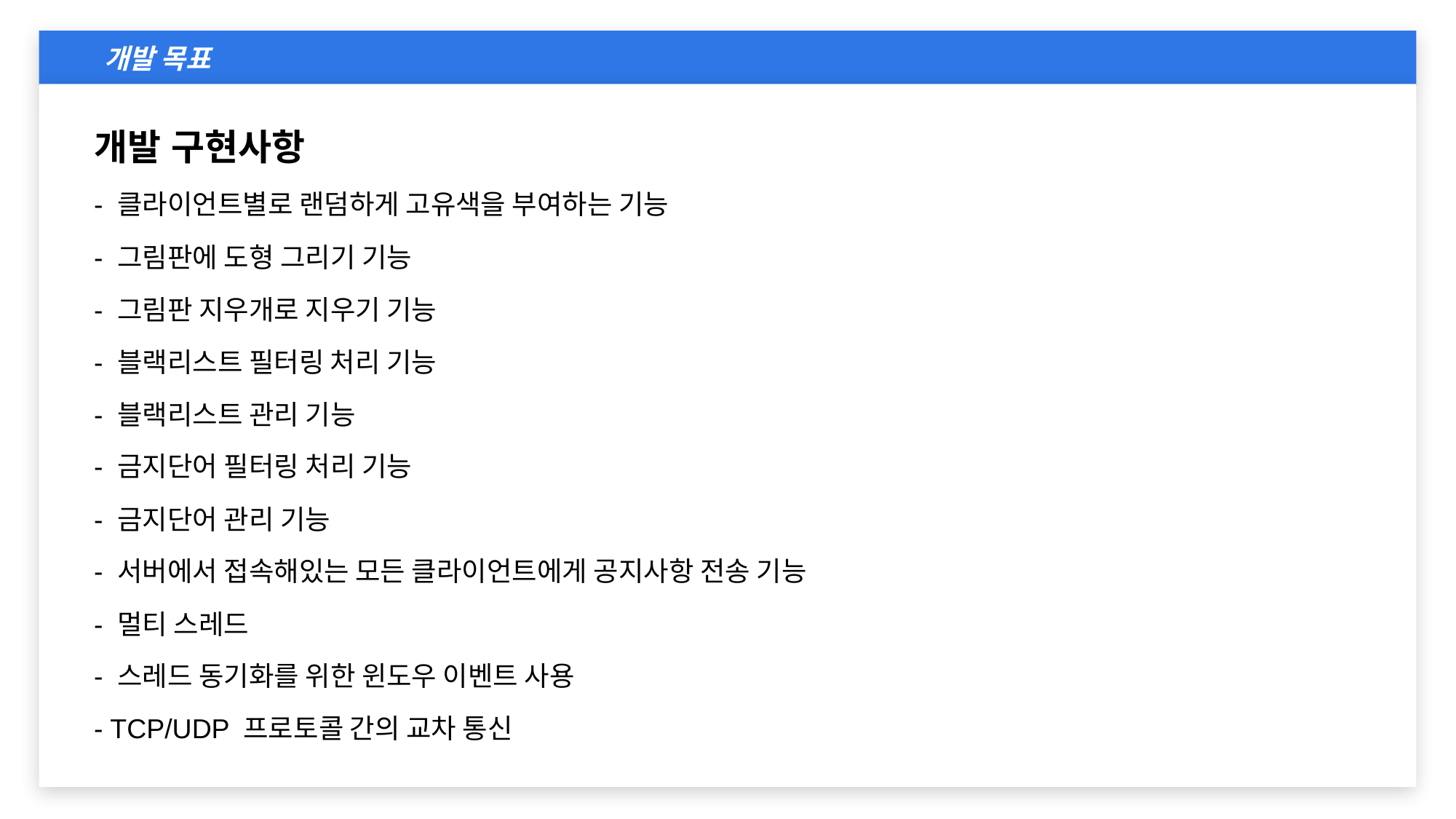

개발 목표

개발 구현사항
- 클라이언트별로 랜덤하게 고유색을 부여하는 기능
- 그림판에 도형 그리기 기능
- 그림판 지우개로 지우기 기능
- 블랙리스트 필터링 처리 기능
- 블랙리스트 관리 기능
- 금지단어 필터링 처리 기능
- 금지단어 관리 기능
- 서버에서 접속해있는 모든 클라이언트에게 공지사항 전송 기능
- 멀티 스레드
- 스레드 동기화를 위한 윈도우 이벤트 사용
- TCP/UDP 프로토콜 간의 교차 통신